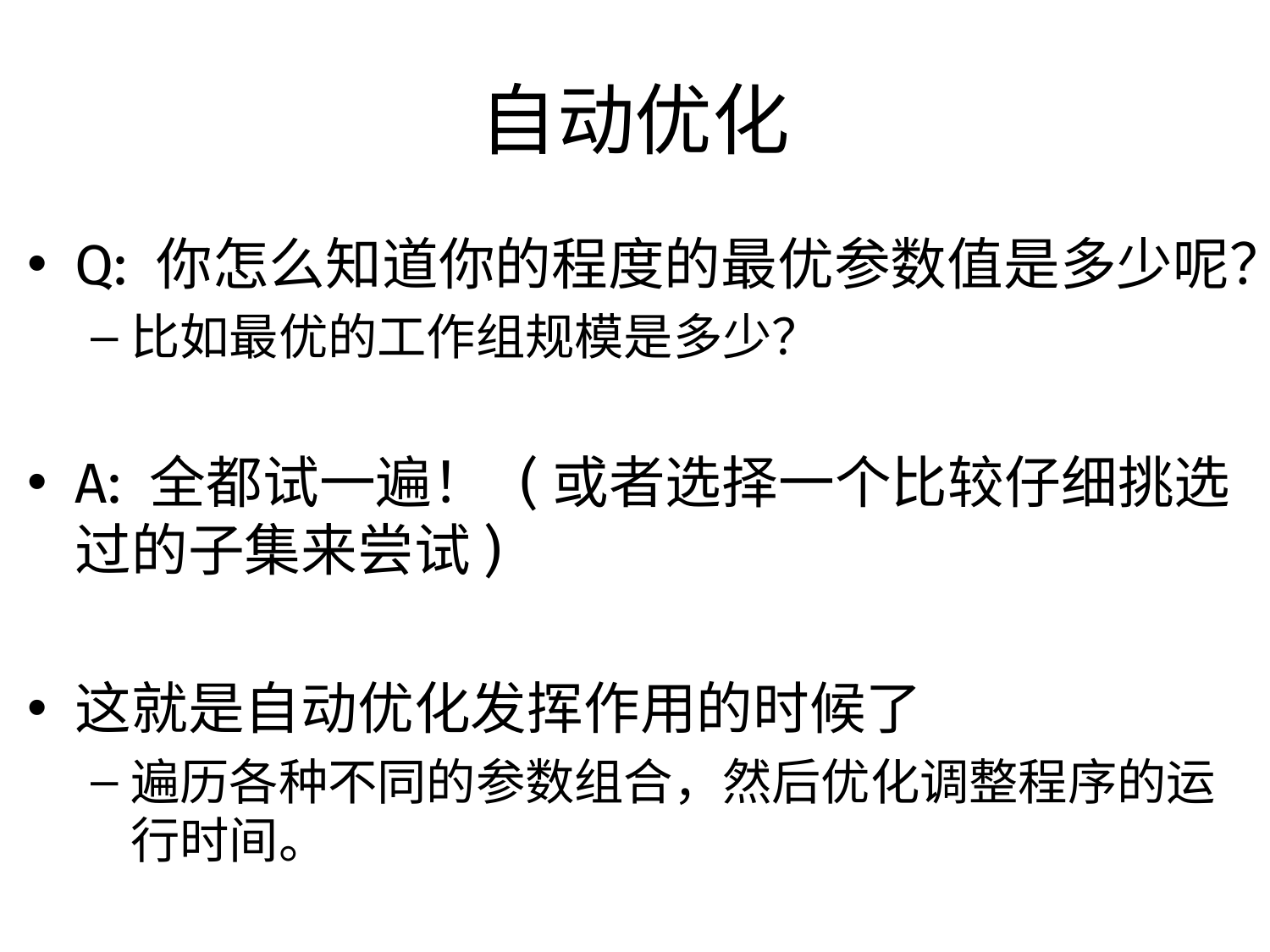

自动优化
Q: 你怎么知道你的程度的最优参数值是多少呢？
比如最优的工作组规模是多少？

A: 全都试一遍！ (或者选择一个比较仔细挑选过的子集来尝试)

这就是自动优化发挥作用的时候了
遍历各种不同的参数组合，然后优化调整程序的运行时间。